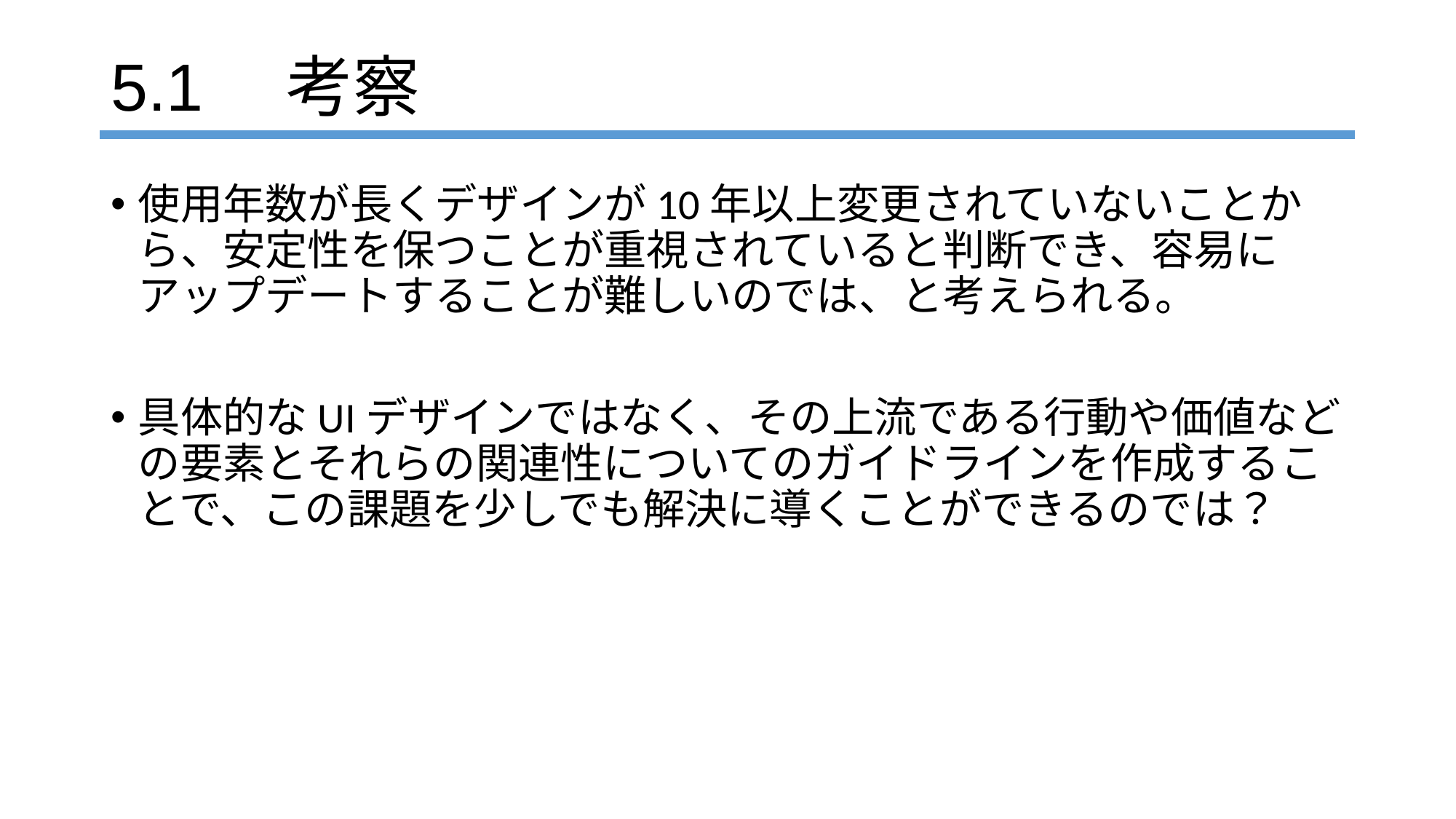

5.1　考察
使用年数が長くデザインが10年以上変更されていないことから、安定性を保つことが重視されていると判断でき、容易にアップデートすることが難しいのでは、と考えられる。

具体的なUIデザインではなく、その上流である行動や価値などの要素とそれらの関連性についてのガイドラインを作成することで、この課題を少しでも解決に導くことができるのでは？